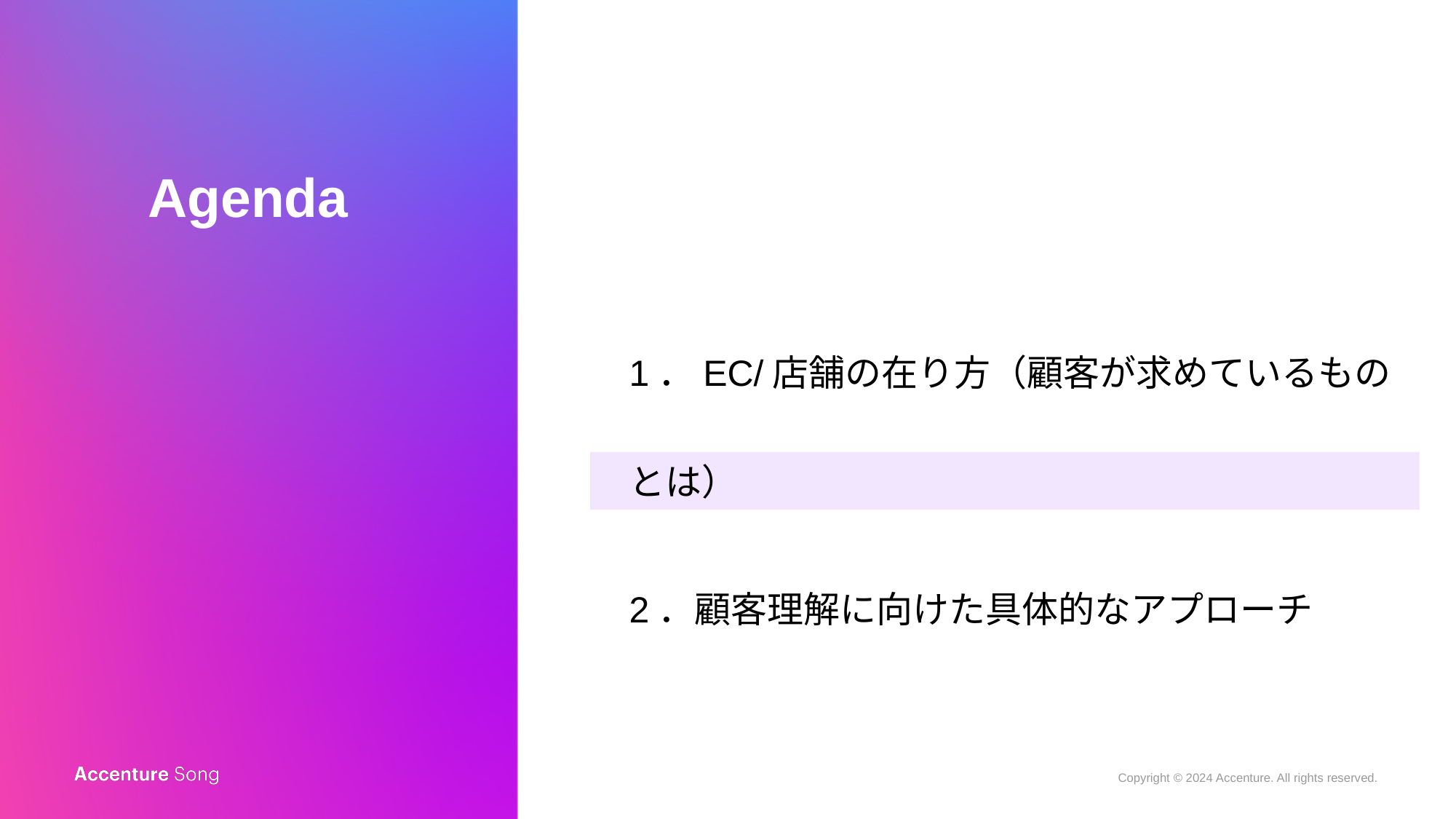

# Agenda
1．EC/店舗の在り方（顧客が求めているものとは）
2．顧客理解に向けた具体的なアプローチ